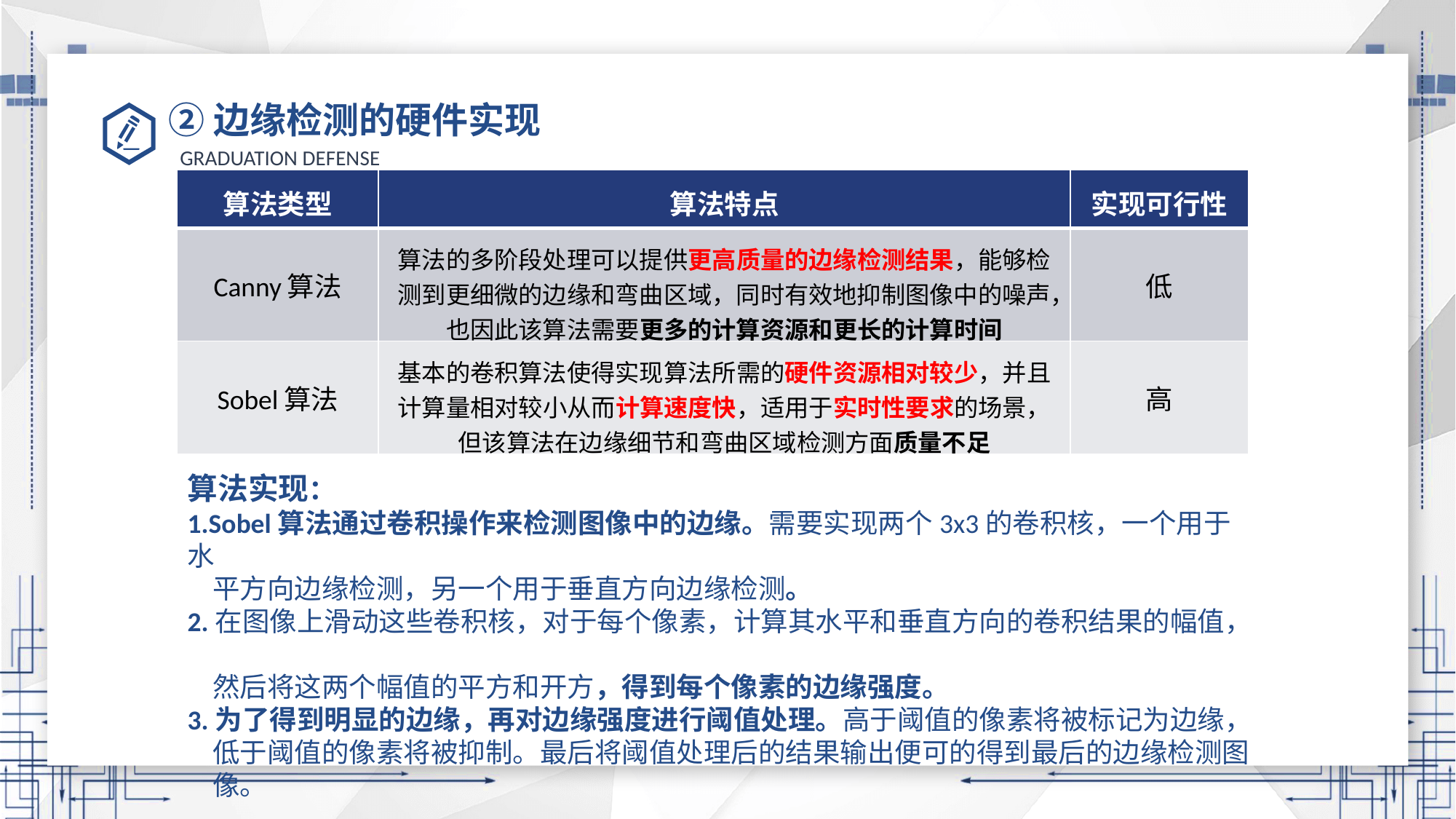

②边缘检测的硬件实现
| 算法类型 | 算法特点 | 实现可行性 |
| --- | --- | --- |
| Canny算法 | 算法的多阶段处理可以提供更高质量的边缘检测结果，能够检测到更细微的边缘和弯曲区域，同时有效地抑制图像中的噪声，也因此该算法需要更多的计算资源和更长的计算时间 | 低 |
| Sobel算法 | 基本的卷积算法使得实现算法所需的硬件资源相对较少，并且计算量相对较小从而计算速度快，适用于实时性要求的场景，但该算法在边缘细节和弯曲区域检测方面质量不足 | 高 |
算法实现：
1.Sobel算法通过卷积操作来检测图像中的边缘。需要实现两个3x3的卷积核，一个用于水
   平方向边缘检测，另一个用于垂直方向边缘检测。
2.在图像上滑动这些卷积核，对于每个像素，计算其水平和垂直方向的卷积结果的幅值，
   然后将这两个幅值的平方和开方，得到每个像素的边缘强度。
3.为了得到明显的边缘，再对边缘强度进行阈值处理。高于阈值的像素将被标记为边缘，
   低于阈值的像素将被抑制。最后将阈值处理后的结果输出便可的得到最后的边缘检测图
   像。